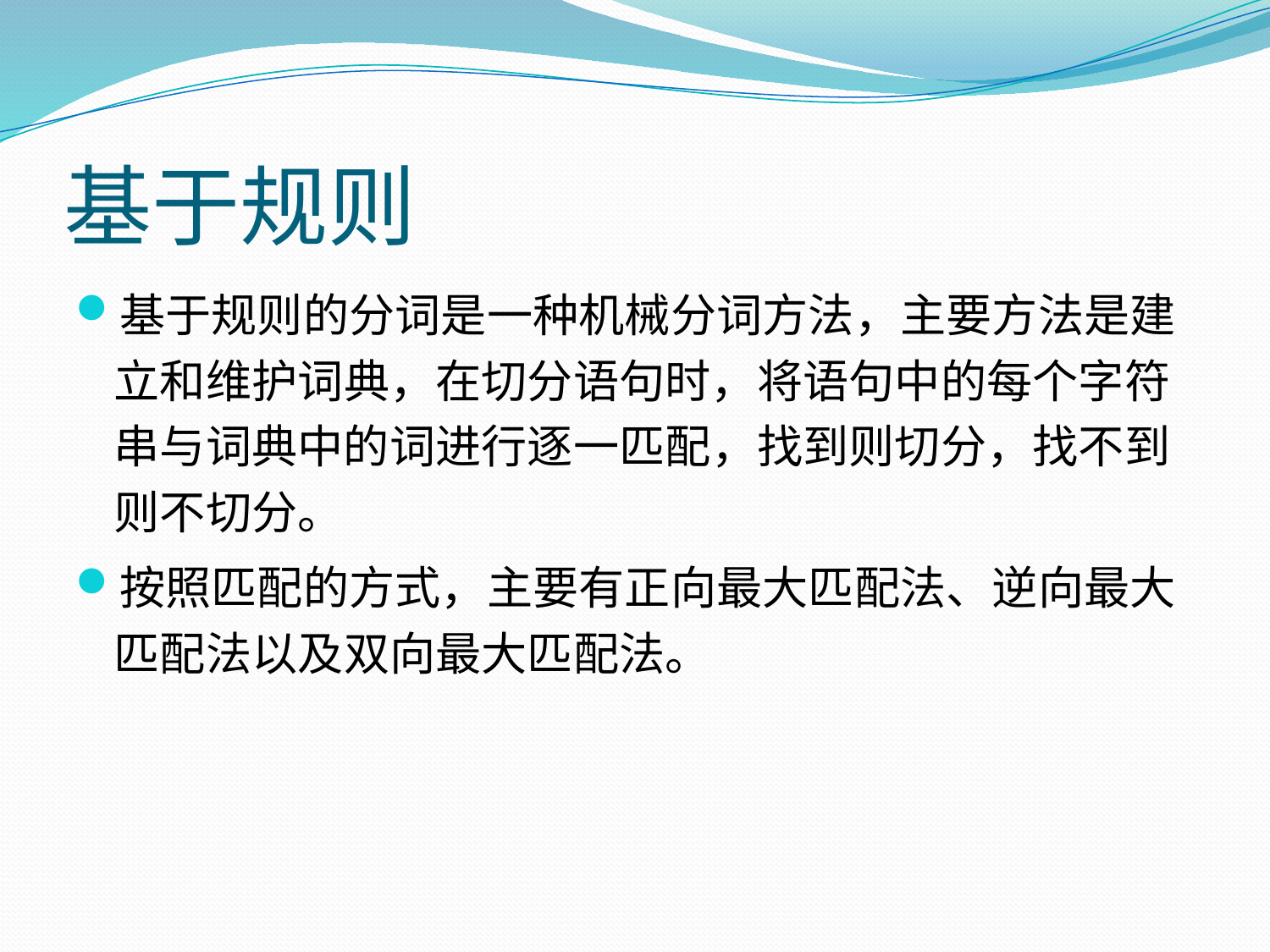

# 基于规则
基于规则的分词是一种机械分词方法，主要方法是建立和维护词典，在切分语句时，将语句中的每个字符串与词典中的词进行逐一匹配，找到则切分，找不到则不切分。
按照匹配的方式，主要有正向最大匹配法、逆向最大匹配法以及双向最大匹配法。